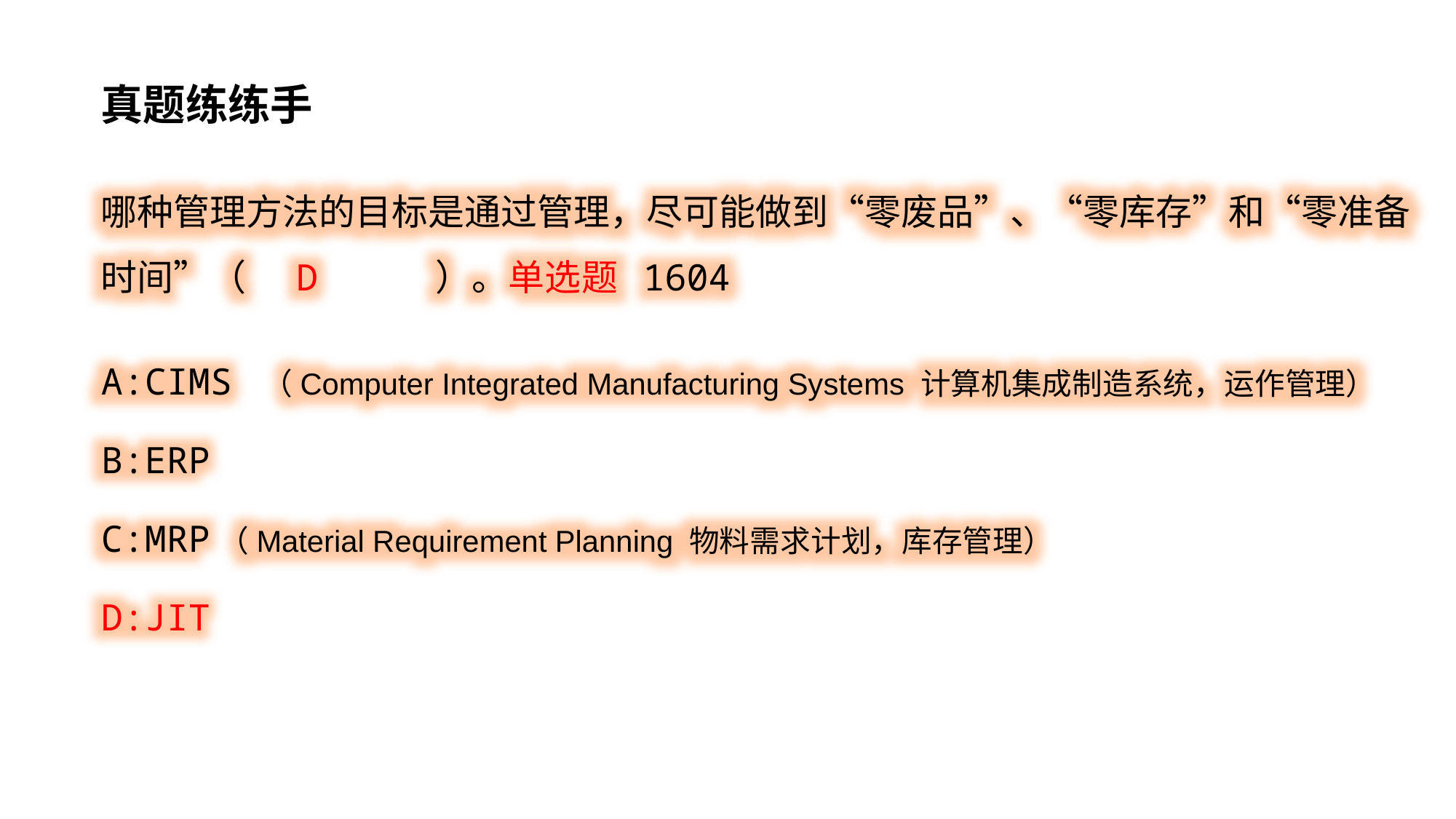

真题练练手
哪种管理方法的目标是通过管理，尽可能做到“零废品”、“零库存”和“零准备时间”（     D     ）。单选题  1604

A:CIMS （Computer Integrated Manufacturing Systems 计算机集成制造系统，运作管理）

B:ERP

C:MRP（Material Requirement Planning 物料需求计划，库存管理）

D:JIT